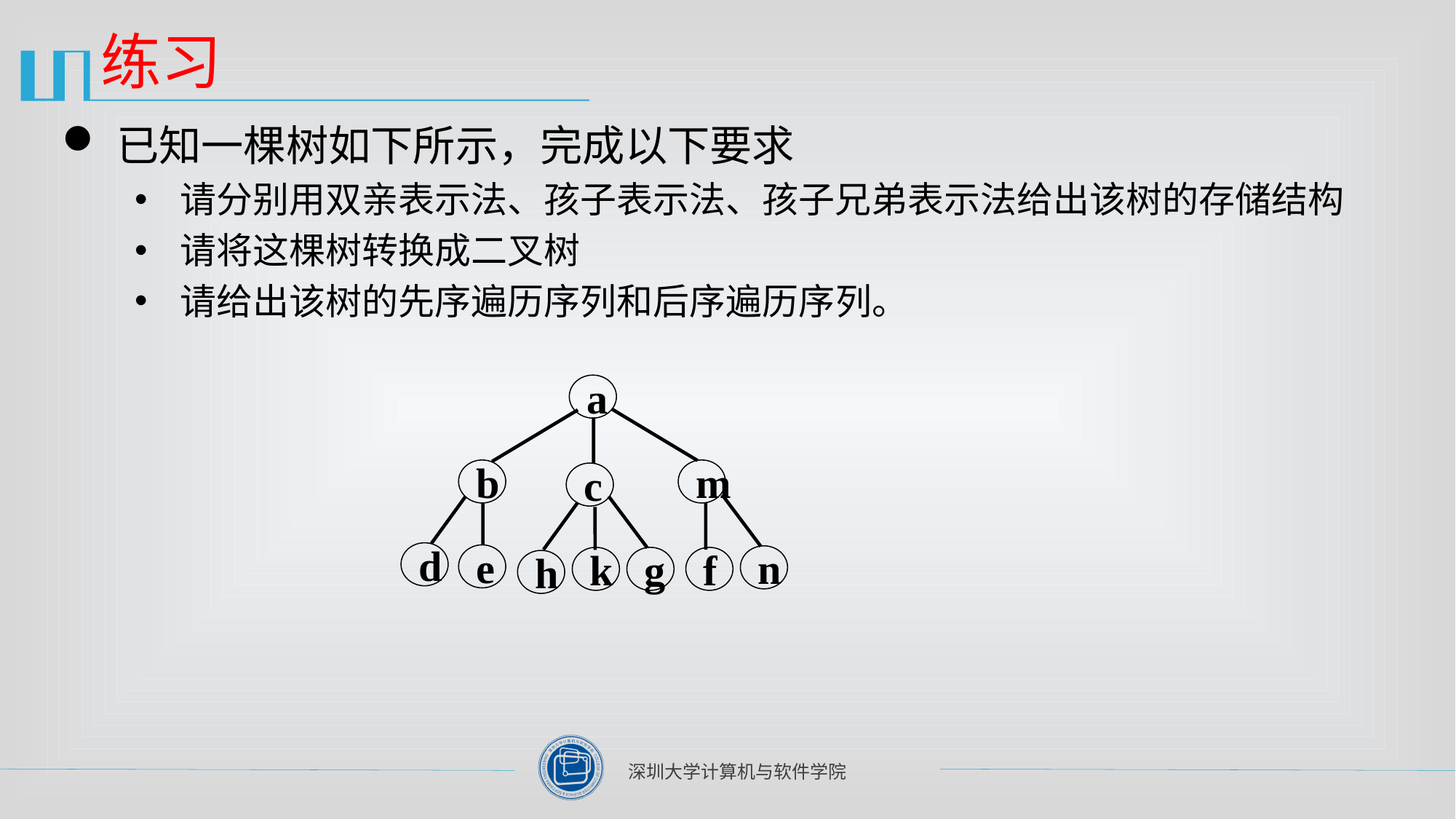

# 练习
已知一棵树如下所示，完成以下要求
请分别用双亲表示法、孩子表示法、孩子兄弟表示法给出该树的存储结构
请将这棵树转换成二叉树
请给出该树的先序遍历序列和后序遍历序列。

a

b
m
c

d
e
n
k
g
f
h
121